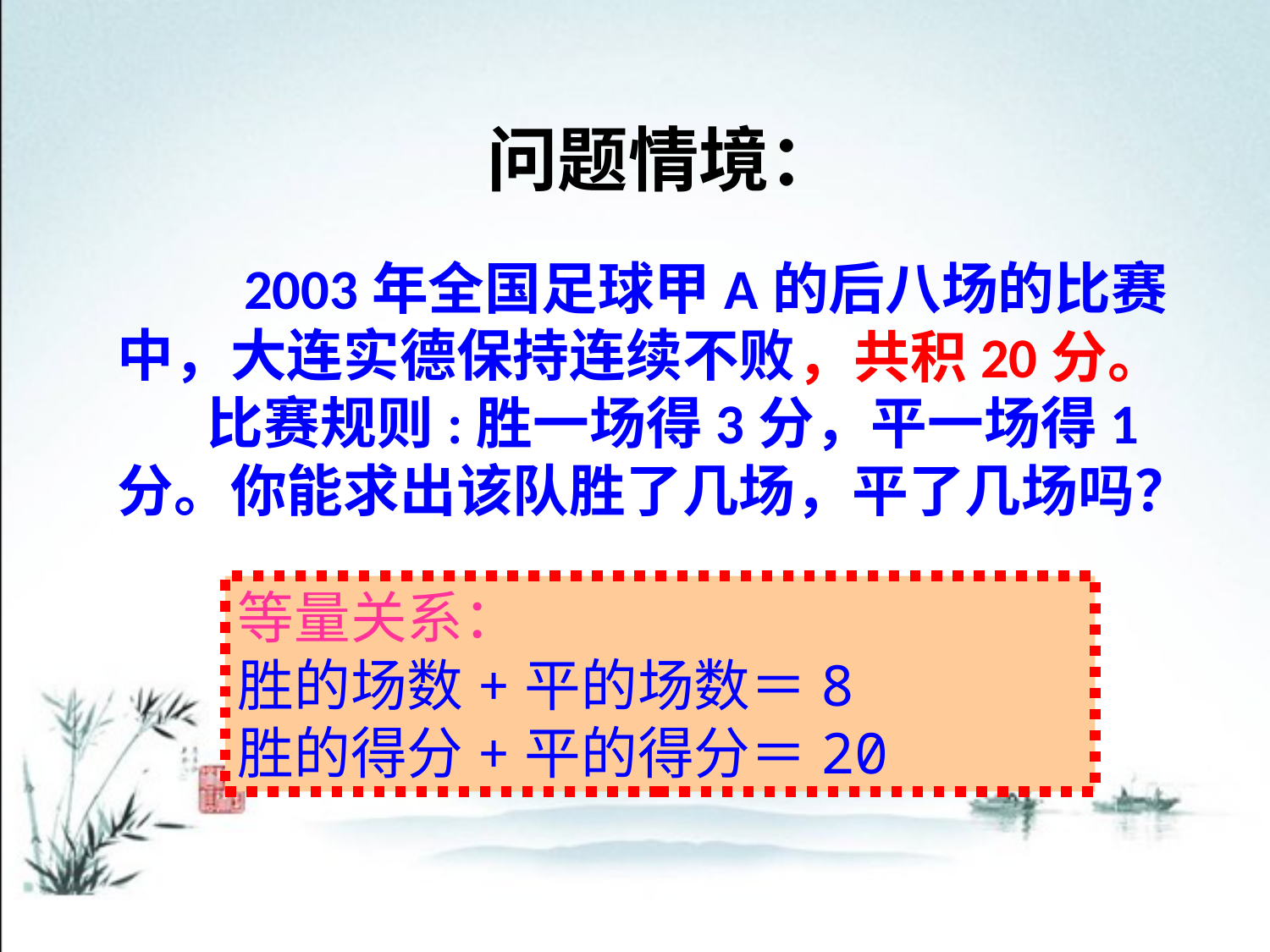

问题情境：
　　2003年全国足球甲A的后八场的比赛中，大连实德保持连续不败
       比赛规则:胜一场得3分，平一场得1分。你能求出该队胜了几场，平了几场吗？
，共积20分。
等量关系：
胜的场数+平的场数＝8
胜的得分+平的得分＝20